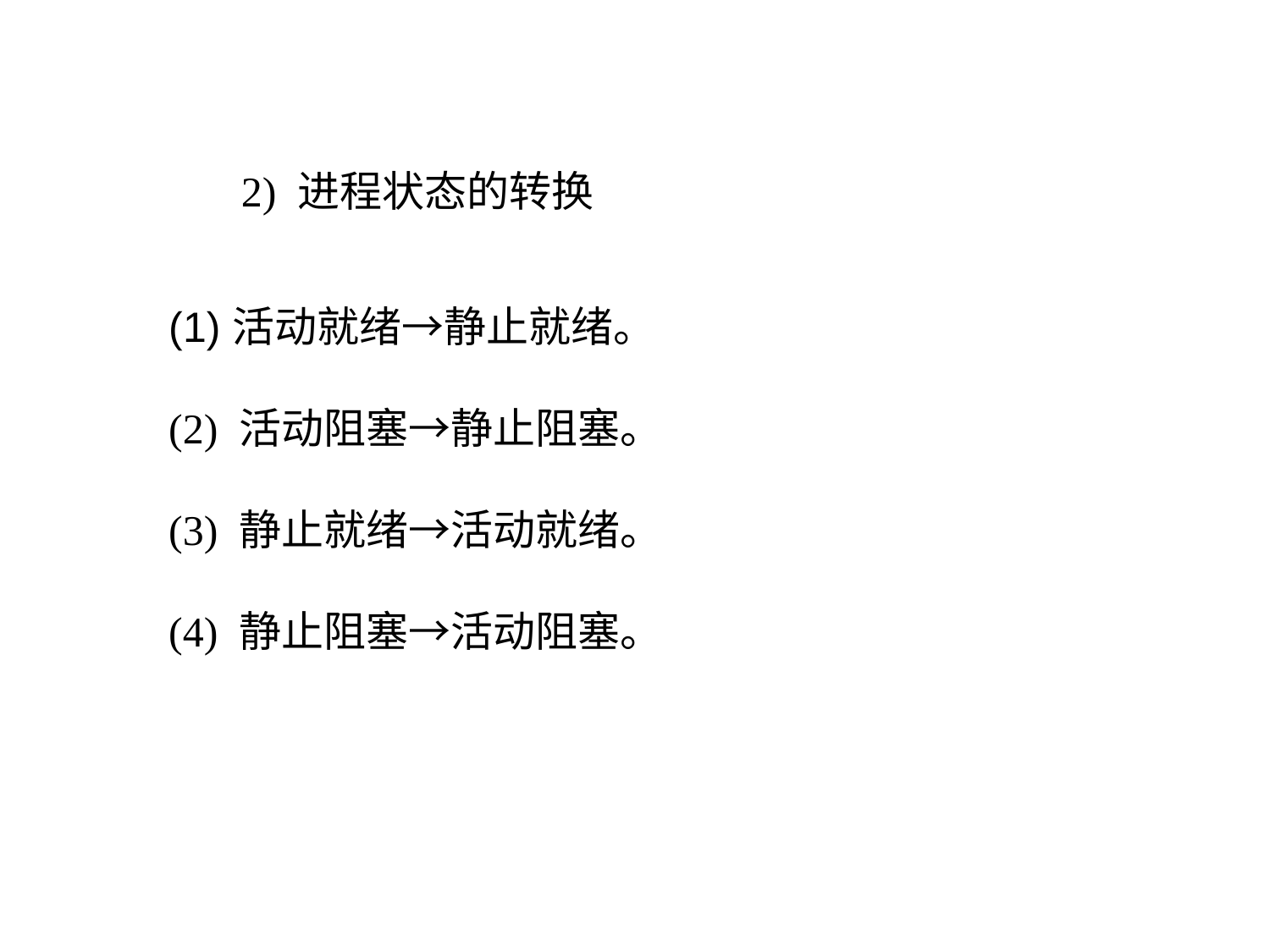

2) 进程状态的转换
活动就绪→静止就绪。
(2) 活动阻塞→静止阻塞。
(3) 静止就绪→活动就绪。
(4) 静止阻塞→活动阻塞。